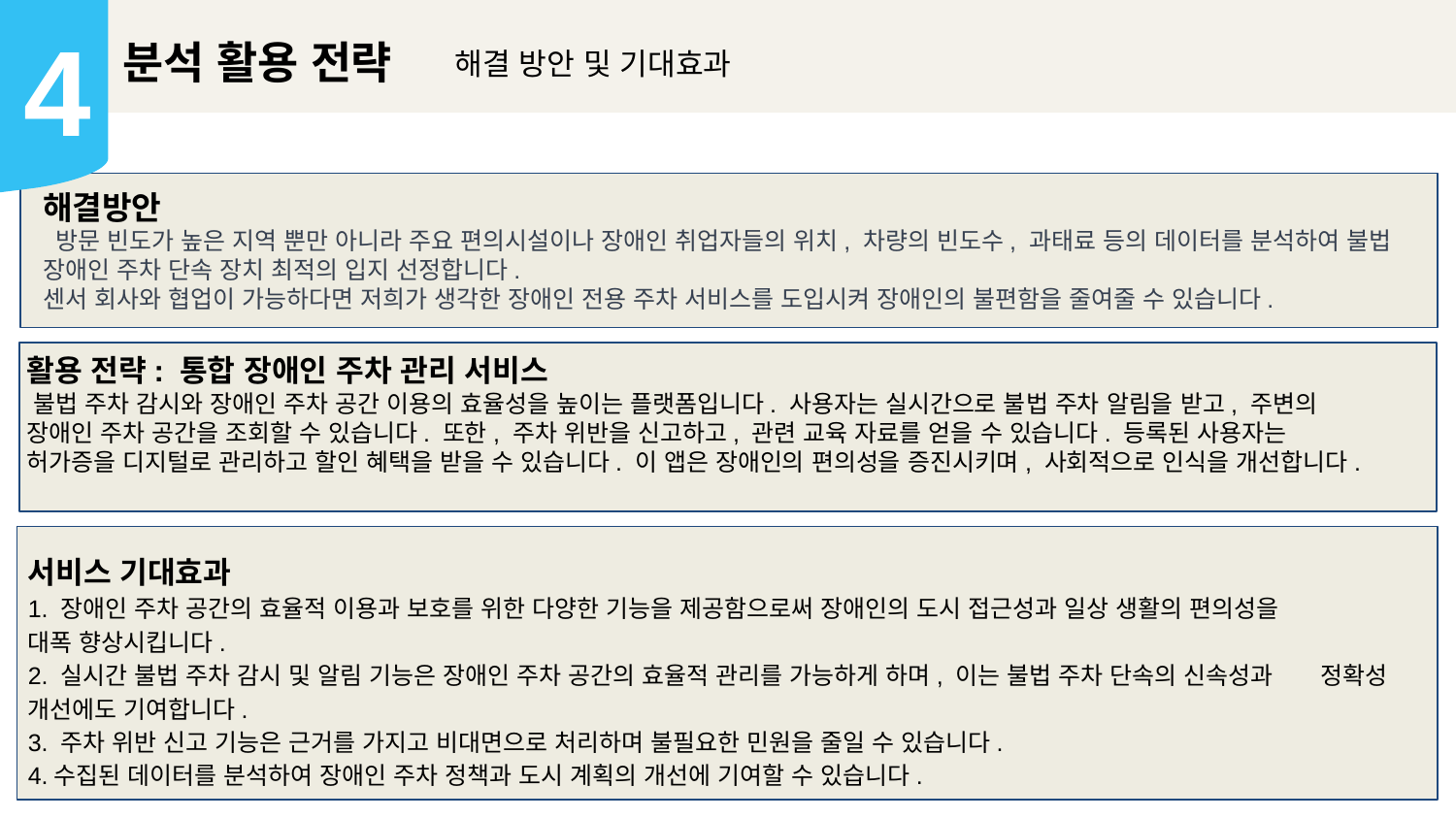

4
분석 활용 전략
해결 방안 및 기대효과
해결방안
 방문 빈도가 높은 지역 뿐만 아니라 주요 편의시설이나 장애인 취업자들의 위치, 차량의 빈도수, 과태료 등의 데이터를 분석하여 불법 장애인 주차 단속 장치 최적의 입지 선정합니다.
센서 회사와 협업이 가능하다면 저희가 생각한 장애인 전용 주차 서비스를 도입시켜 장애인의 불편함을 줄여줄 수 있습니다.

활용 전략: 통합 장애인 주차 관리 서비스
 불법 주차 감시와 장애인 주차 공간 이용의 효율성을 높이는 플랫폼입니다. 사용자는 실시간으로 불법 주차 알림을 받고, 주변의 장애인 주차 공간을 조회할 수 있습니다. 또한, 주차 위반을 신고하고, 관련 교육 자료를 얻을 수 있습니다. 등록된 사용자는 허가증을 디지털로 관리하고 할인 혜택을 받을 수 있습니다. 이 앱은 장애인의 편의성을 증진시키며, 사회적으로 인식을 개선합니다.

서비스 기대효과
1. 장애인 주차 공간의 효율적 이용과 보호를 위한 다양한 기능을 제공함으로써 장애인의 도시 접근성과 일상 생활의 편의성을
대폭 향상시킵니다.
2. 실시간 불법 주차 감시 및 알림 기능은 장애인 주차 공간의 효율적 관리를 가능하게 하며, 이는 불법 주차 단속의 신속성과       정확성 개선에도 기여합니다.
3. 주차 위반 신고 기능은 근거를 가지고 비대면으로 처리하며 불필요한 민원을 줄일 수 있습니다.
4.수집된 데이터를 분석하여 장애인 주차 정책과 도시 계획의 개선에 기여할 수 있습니다.
20